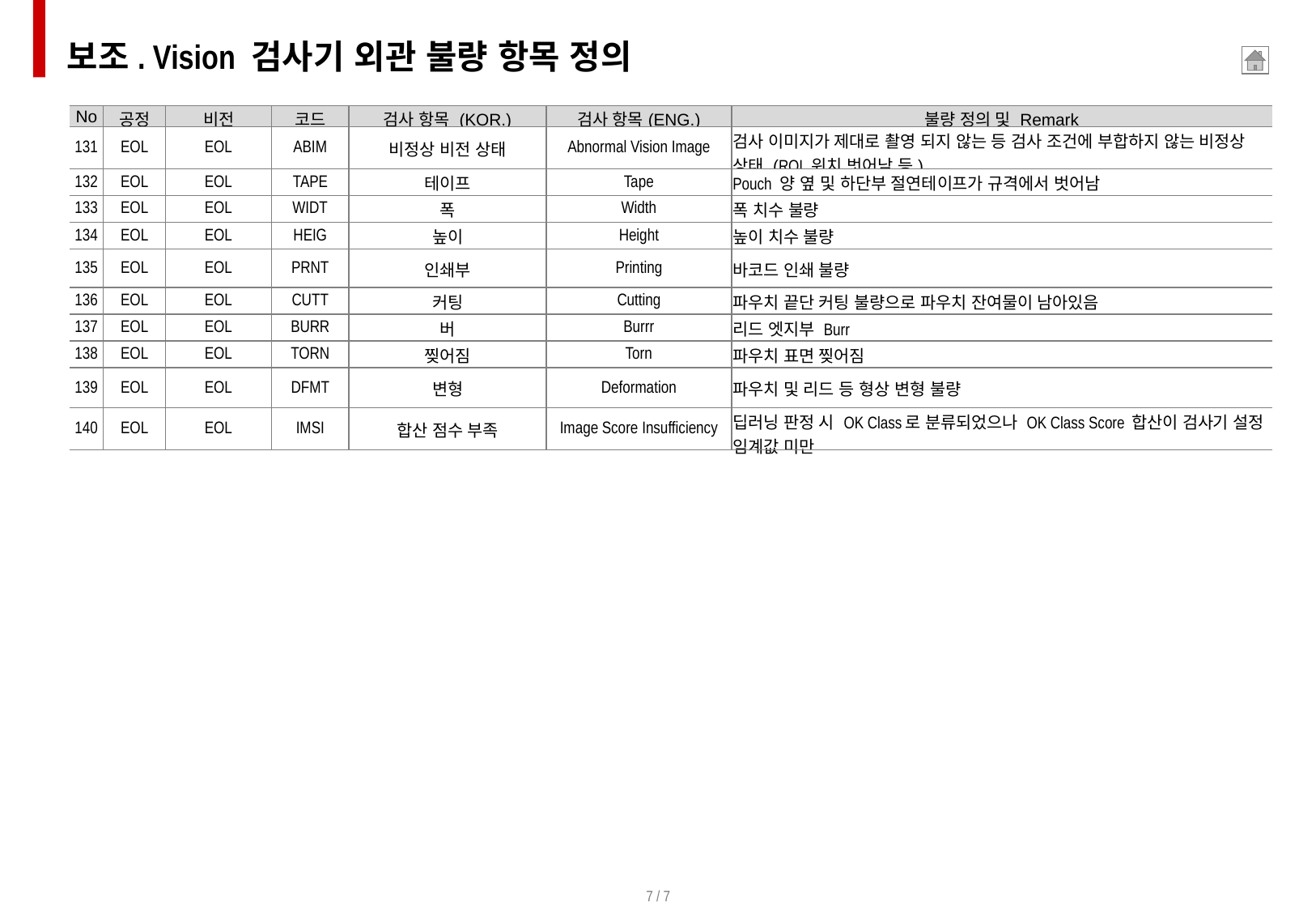

보조. Vision 검사기 외관 불량 항목 정의

| No | 공정 | 비전 | 코드 | 검사 항목 (KOR.) | 검사 항목(ENG.) | 불량 정의 및 Remark |
| --- | --- | --- | --- | --- | --- | --- |
| 131 | EOL | EOL | ABIM | 비정상 비전 상태 | Abnormal Vision Image | 검사 이미지가 제대로 촬영 되지 않는 등 검사 조건에 부합하지 않는 비정상 상태 (ROI 위치 벗어남 등) |
| 132 | EOL | EOL | TAPE | 테이프 | Tape | Pouch 양 옆 및 하단부 절연테이프가 규격에서 벗어남 |
| 133 | EOL | EOL | WIDT | 폭 | Width | 폭 치수 불량 |
| 134 | EOL | EOL | HEIG | 높이 | Height | 높이 치수 불량 |
| 135 | EOL | EOL | PRNT | 인쇄부 | Printing | 바코드 인쇄 불량 |
| 136 | EOL | EOL | CUTT | 커팅 | Cutting | 파우치 끝단 커팅 불량으로 파우치 잔여물이 남아있음 |
| 137 | EOL | EOL | BURR | 버 | Burrr | 리드 엣지부 Burr |
| 138 | EOL | EOL | TORN | 찢어짐 | Torn | 파우치 표면 찢어짐 |
| 139 | EOL | EOL | DFMT | 변형 | Deformation | 파우치 및 리드 등 형상 변형 불량 |
| 140 | EOL | EOL | IMSI | 합산 점수 부족 | Image Score Insufficiency | 딥러닝 판정 시 OK Class로 분류되었으나 OK Class Score 합산이 검사기 설정 임계값 미만 |
7 / 7